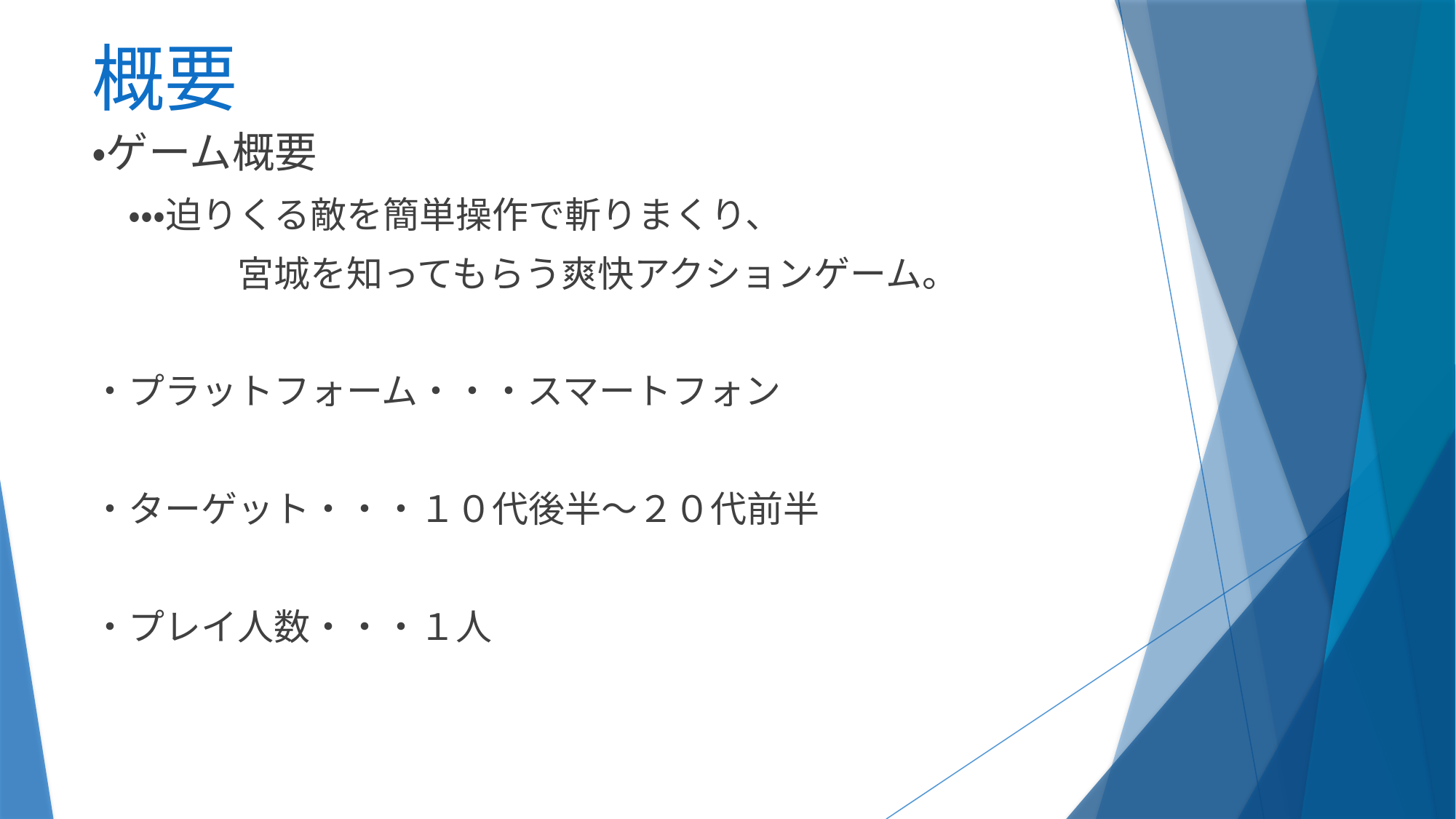

# 概要
・ゲーム概要
　・・・迫りくる敵を簡単操作で斬りまくり、
　　　　宮城を知ってもらう爽快アクションゲーム。

・プラットフォーム・・・スマートフォン

・ターゲット・・・１０代後半～２０代前半

・プレイ人数・・・１人